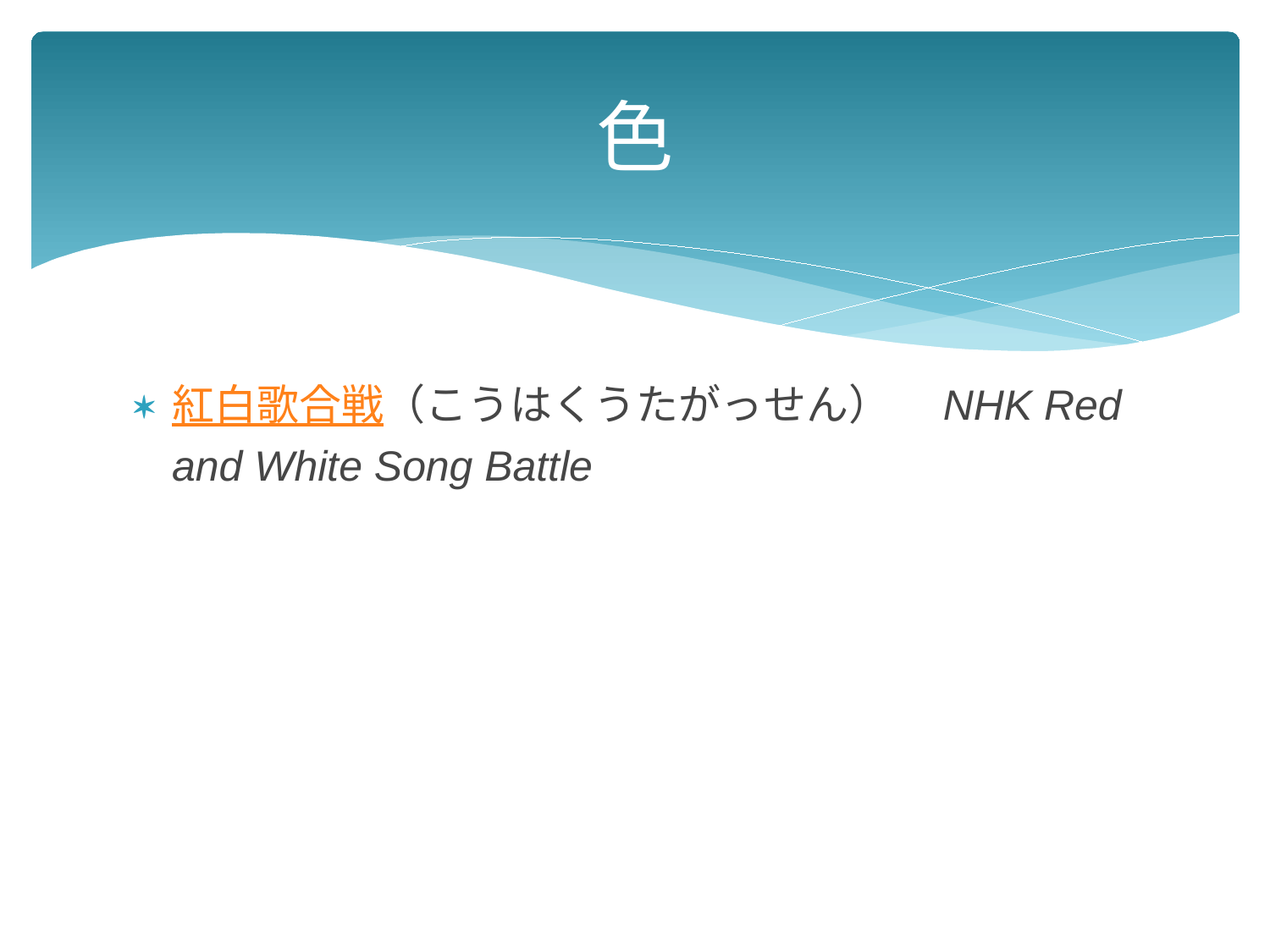

# 色
紅白歌合戦（こうはくうたがっせん）　NHK Red and White Song Battle